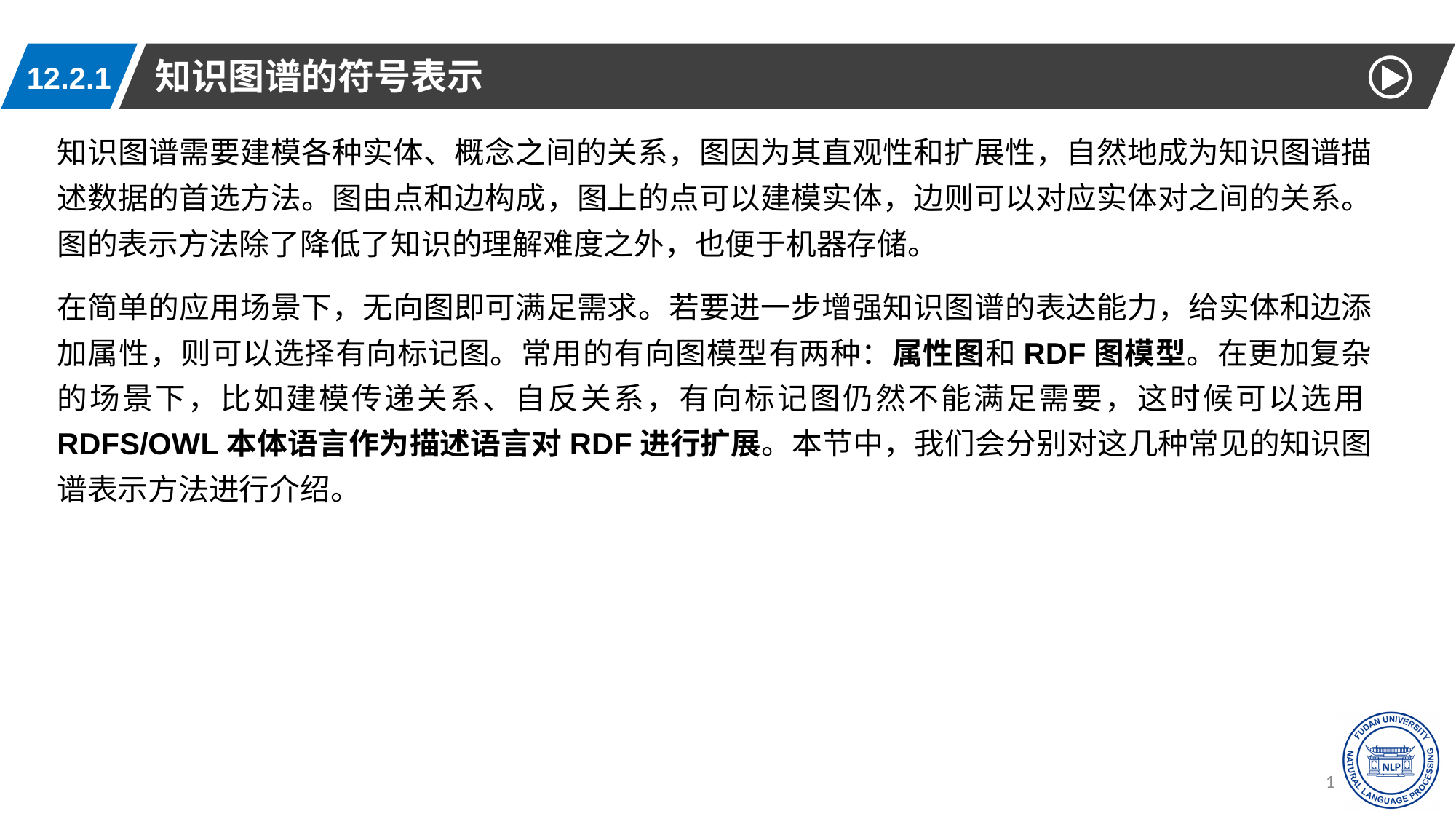

知识图谱的符号表示
12.2.1

知识图谱需要建模各种实体、概念之间的关系，图因为其直观性和扩展性，自然地成为知识图谱描述数据的首选方法。图由点和边构成，图上的点可以建模实体，边则可以对应实体对之间的关系。图的表示方法除了降低了知识的理解难度之外，也便于机器存储。
在简单的应用场景下，无向图即可满足需求。若要进一步增强知识图谱的表达能力，给实体和边添加属性，则可以选择有向标记图。常用的有向图模型有两种：属性图和RDF图模型。在更加复杂的场景下，比如建模传递关系、自反关系，有向标记图仍然不能满足需要，这时候可以选用RDFS/OWL本体语言作为描述语言对RDF进行扩展。本节中，我们会分别对这几种常见的知识图谱表示方法进行介绍。
16